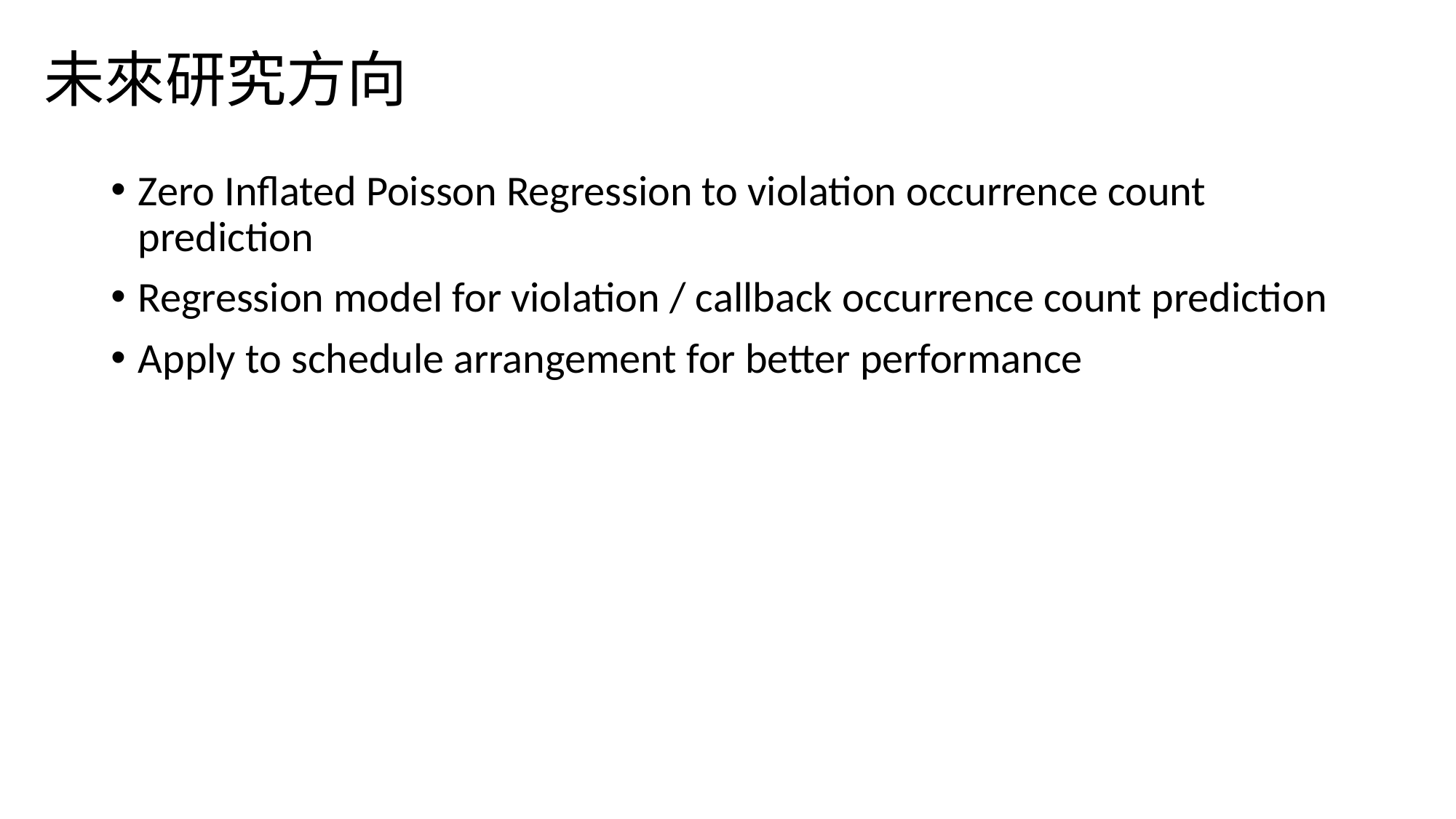

# 未來研究方向
Zero Inflated Poisson Regression to violation occurrence count prediction
Regression model for violation / callback occurrence count prediction
Apply to schedule arrangement for better performance